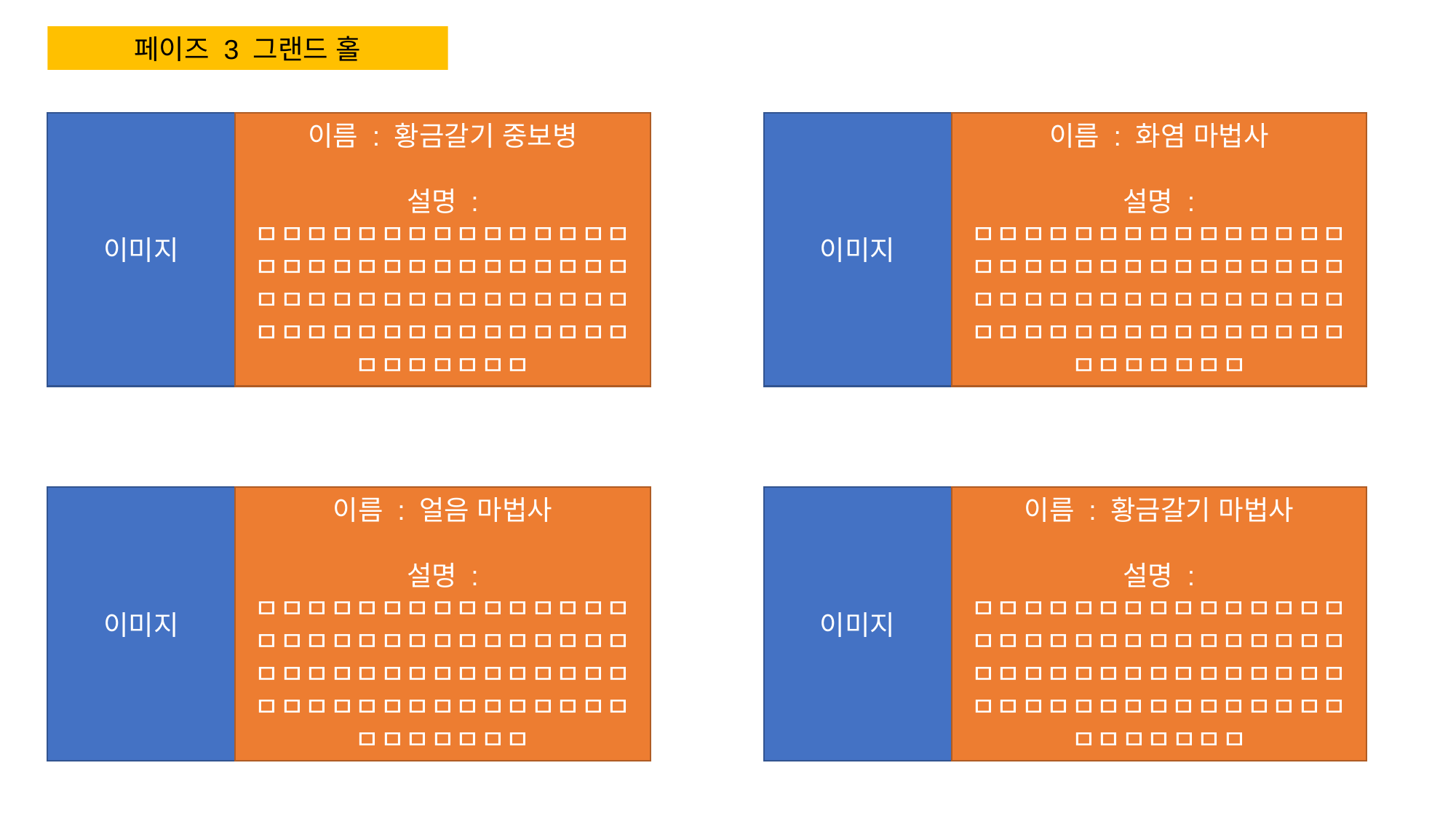

페이즈 3 그랜드 홀
이미지
이름 : 화염 마법사

설명 : ㅁㅁㅁㅁㅁㅁㅁㅁㅁㅁㅁㅁㅁㅁㅁㅁㅁㅁㅁㅁㅁㅁㅁㅁㅁㅁㅁㅁㅁㅁㅁㅁㅁㅁㅁㅁㅁㅁㅁㅁㅁㅁㅁㅁㅁㅁㅁㅁㅁㅁㅁㅁㅁㅁㅁㅁㅁㅁㅁㅁㅁㅁㅁㅁㅁㅁㅁ
이미지
이름 : 황금갈기 중보병

설명 : ㅁㅁㅁㅁㅁㅁㅁㅁㅁㅁㅁㅁㅁㅁㅁㅁㅁㅁㅁㅁㅁㅁㅁㅁㅁㅁㅁㅁㅁㅁㅁㅁㅁㅁㅁㅁㅁㅁㅁㅁㅁㅁㅁㅁㅁㅁㅁㅁㅁㅁㅁㅁㅁㅁㅁㅁㅁㅁㅁㅁㅁㅁㅁㅁㅁㅁㅁ
이미지
이름 : 황금갈기 마법사

설명 : ㅁㅁㅁㅁㅁㅁㅁㅁㅁㅁㅁㅁㅁㅁㅁㅁㅁㅁㅁㅁㅁㅁㅁㅁㅁㅁㅁㅁㅁㅁㅁㅁㅁㅁㅁㅁㅁㅁㅁㅁㅁㅁㅁㅁㅁㅁㅁㅁㅁㅁㅁㅁㅁㅁㅁㅁㅁㅁㅁㅁㅁㅁㅁㅁㅁㅁㅁ
이미지
이름 : 얼음 마법사

설명 : ㅁㅁㅁㅁㅁㅁㅁㅁㅁㅁㅁㅁㅁㅁㅁㅁㅁㅁㅁㅁㅁㅁㅁㅁㅁㅁㅁㅁㅁㅁㅁㅁㅁㅁㅁㅁㅁㅁㅁㅁㅁㅁㅁㅁㅁㅁㅁㅁㅁㅁㅁㅁㅁㅁㅁㅁㅁㅁㅁㅁㅁㅁㅁㅁㅁㅁㅁ